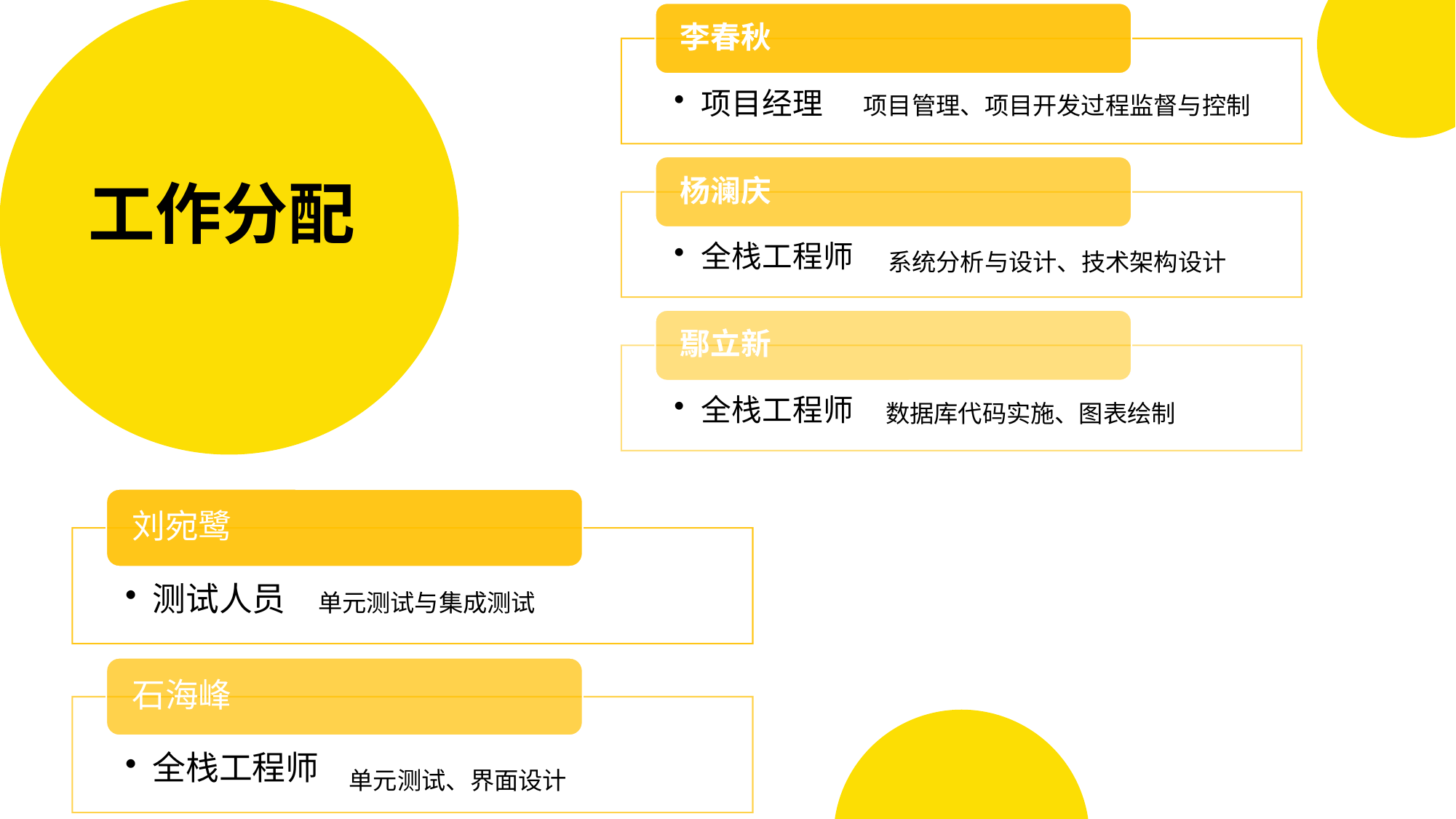

项目经理
李春秋
全栈工程师
杨澜庆
全栈工程师
鄢立新
项目管理、项目开发过程监督与控制
工作分配
系统分析与设计、技术架构设计

数据库代码实施、图表绘制
测试人员
刘宛鹭
全栈工程师
石海峰

单元测试与集成测试

单元测试、界面设计